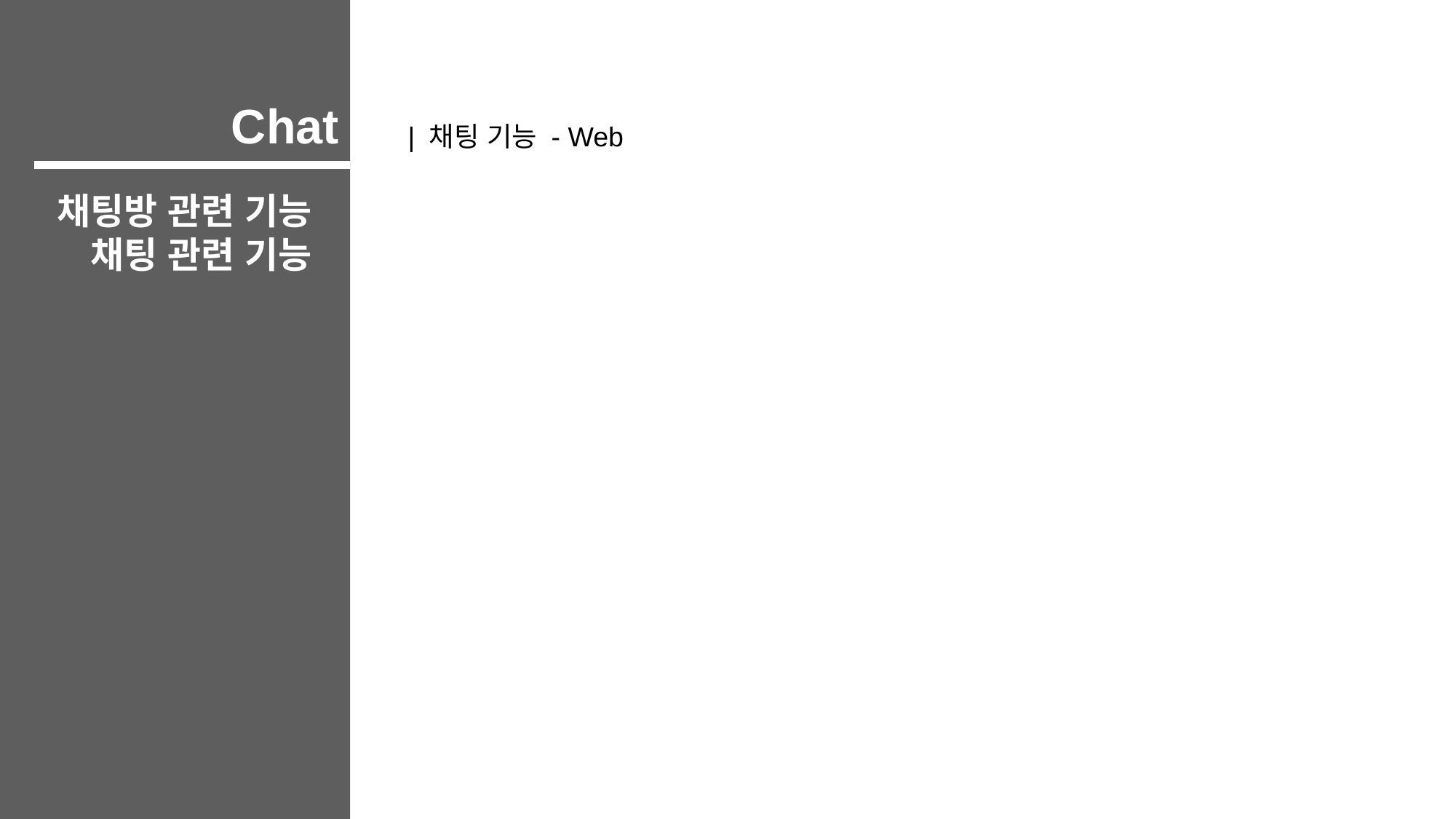

Chat
| 채팅 기능 - Web

채팅방 관련 기능
채팅 관련 기능